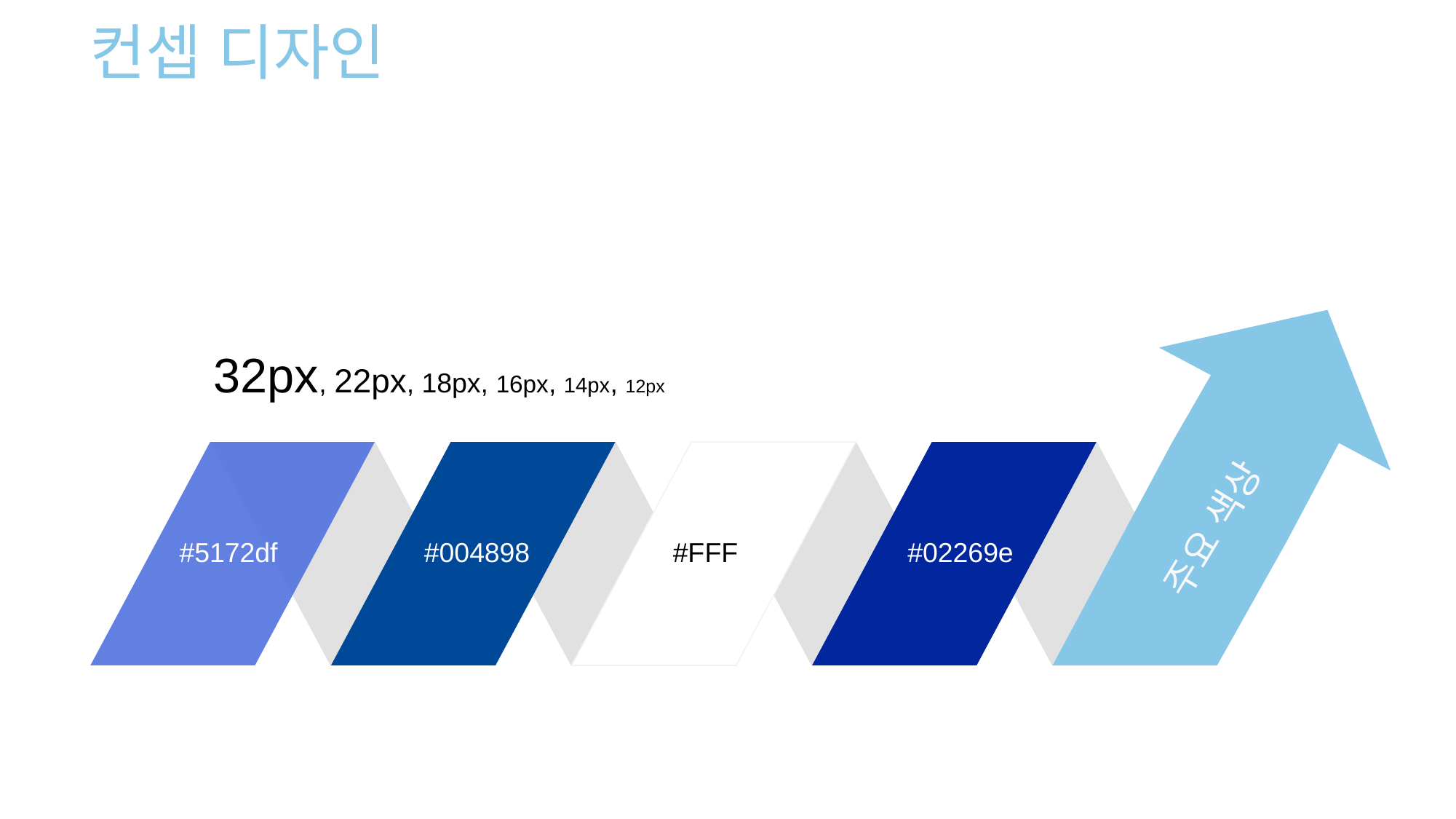

컨셉 디자인

주요 색상

#5172df

#004898

#FFF

#02269e
32px, 22px, 18px, 16px, 14px, 12px